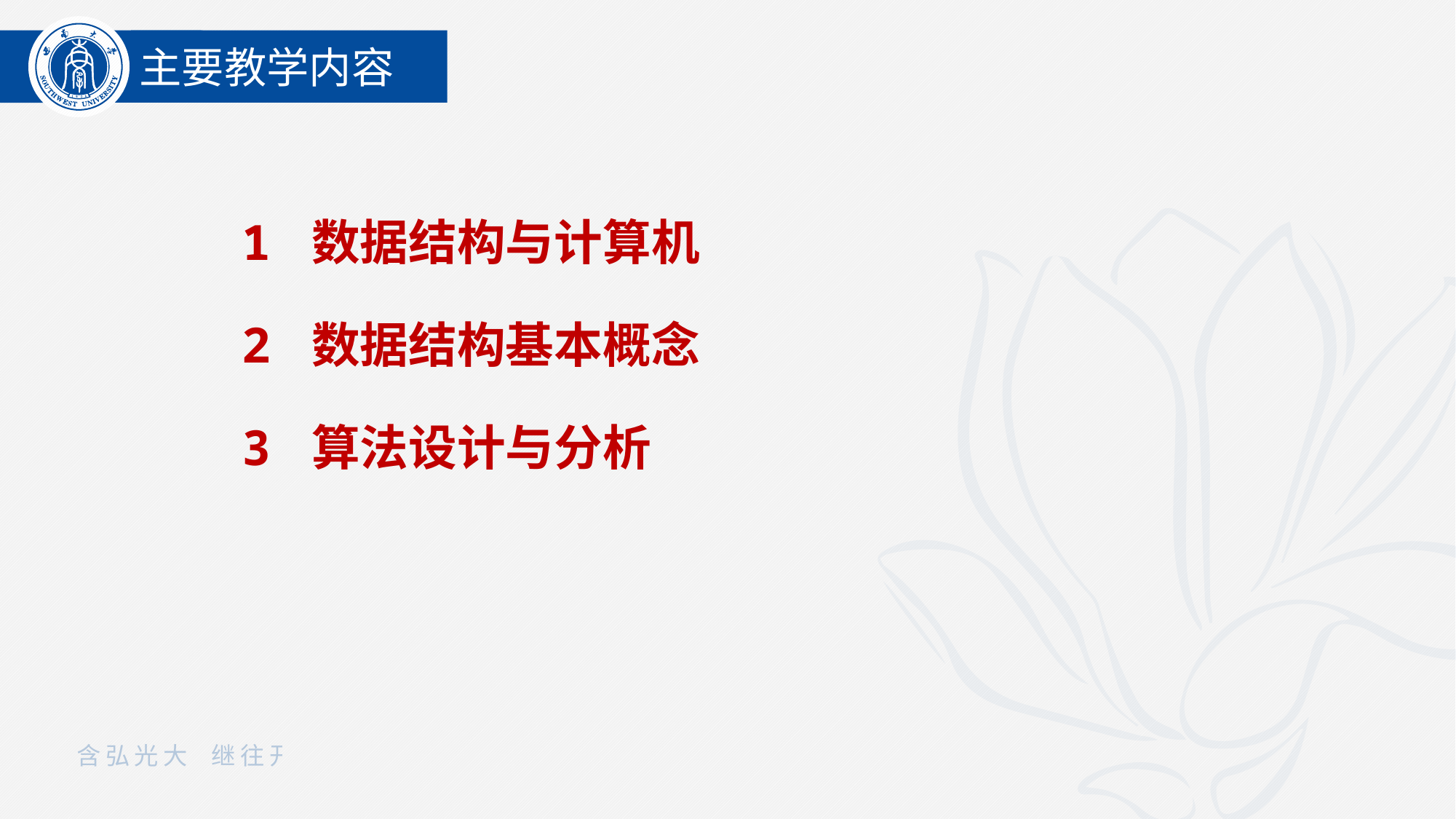

主要教学内容
1 数据结构与计算机
2 数据结构基本概念
3 算法设计与分析